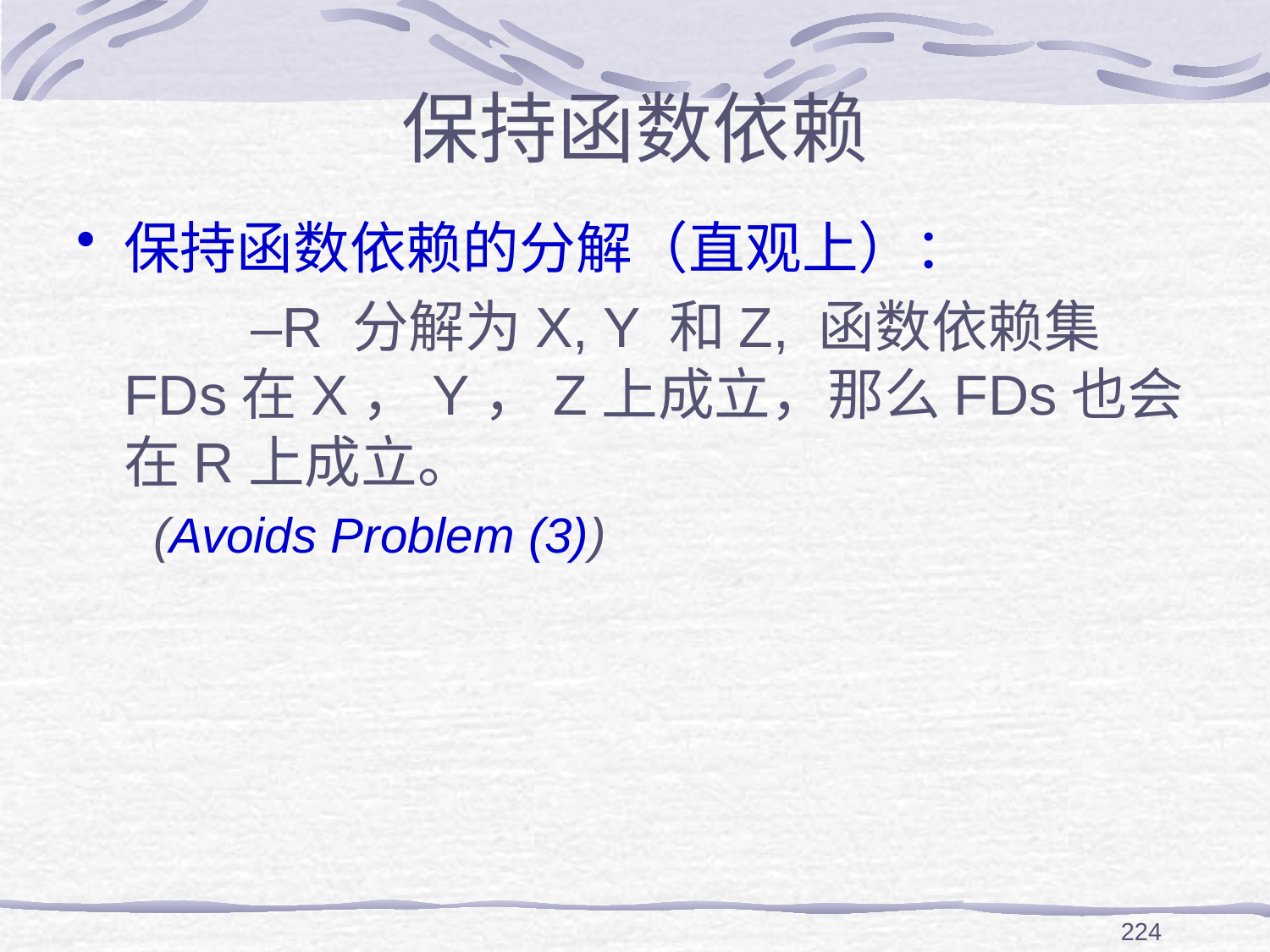

# 保持函数依赖
保持函数依赖的分解（直观上）：
		–R 分解为X, Y 和Z, 函数依赖集FDs在X，Y，Z上成立，那么FDs也会在R上成立。
 (Avoids Problem (3))
224